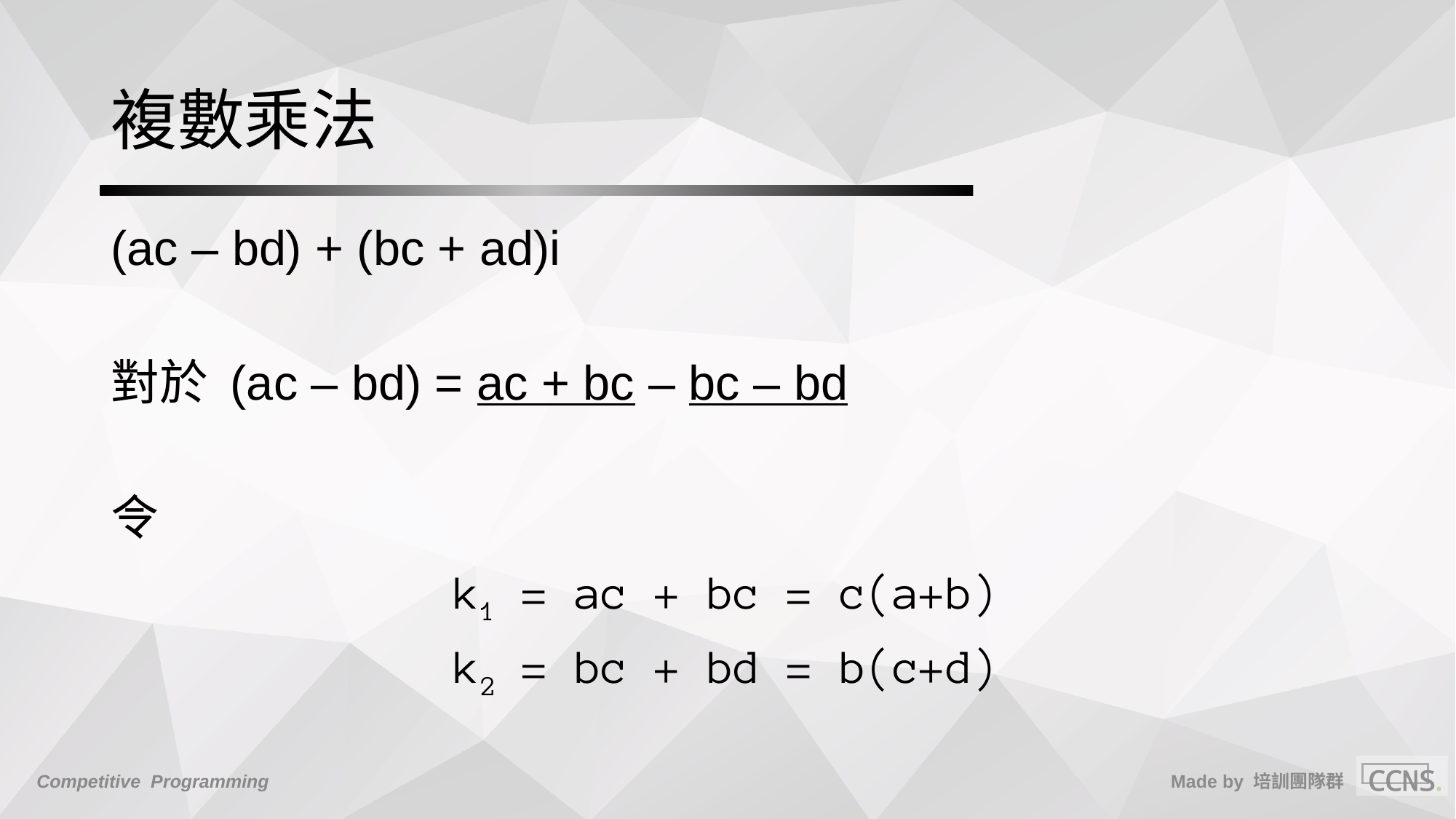

# 複數乘法
(ac – bd) + (bc + ad)i

對於 (ac – bd) = ac + bc – bc – bd

令
k1 = ac + bc = c(a+b)
k2 = bc + bd = b(c+d)